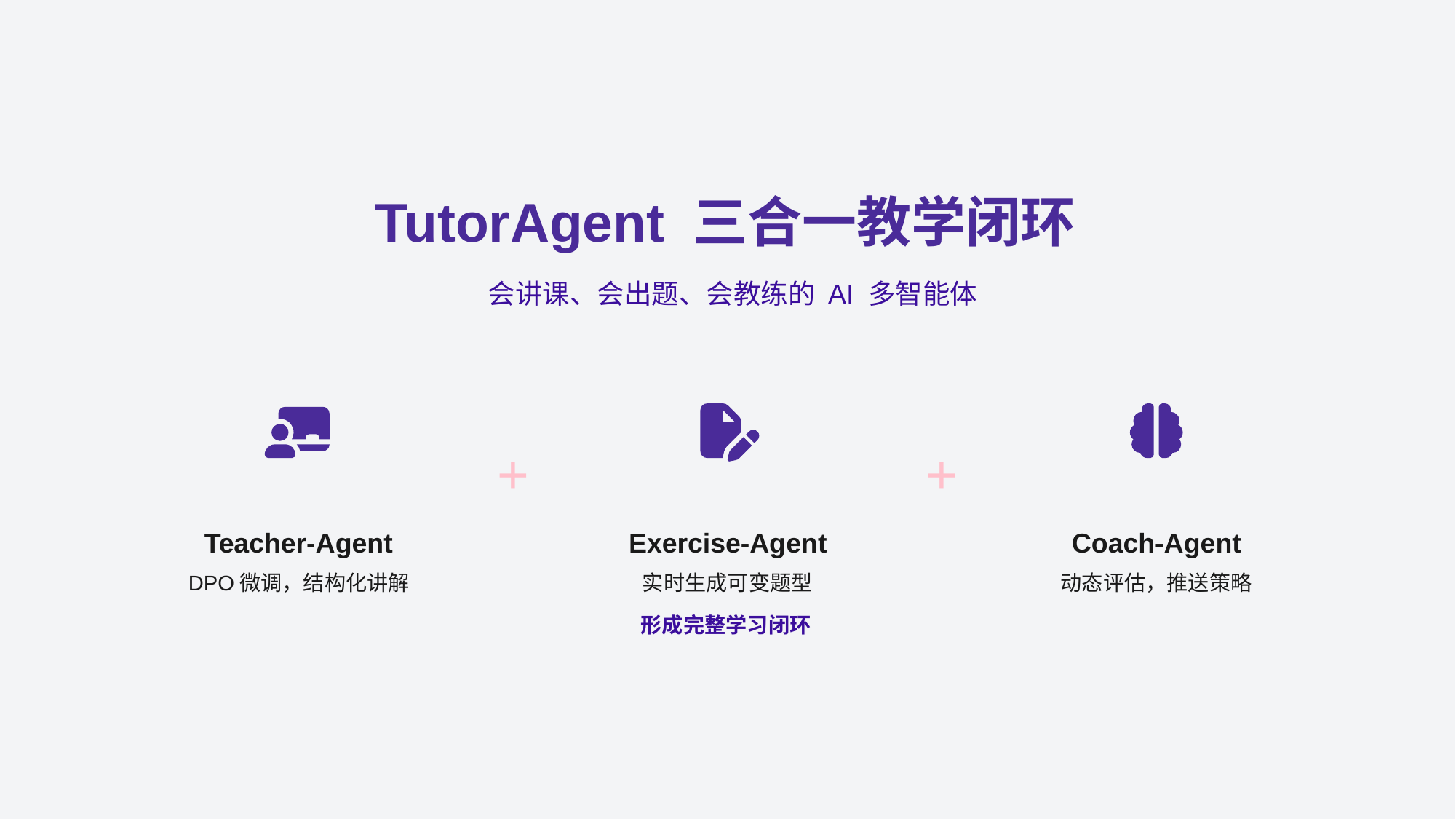

TutorAgent 三合一教学闭环
会讲课、会出题、会教练的 AI 多智能体

+
+
Teacher-Agent
Exercise-Agent
Coach-Agent
DPO微调，结构化讲解
实时生成可变题型
动态评估，推送策略
形成完整学习闭环